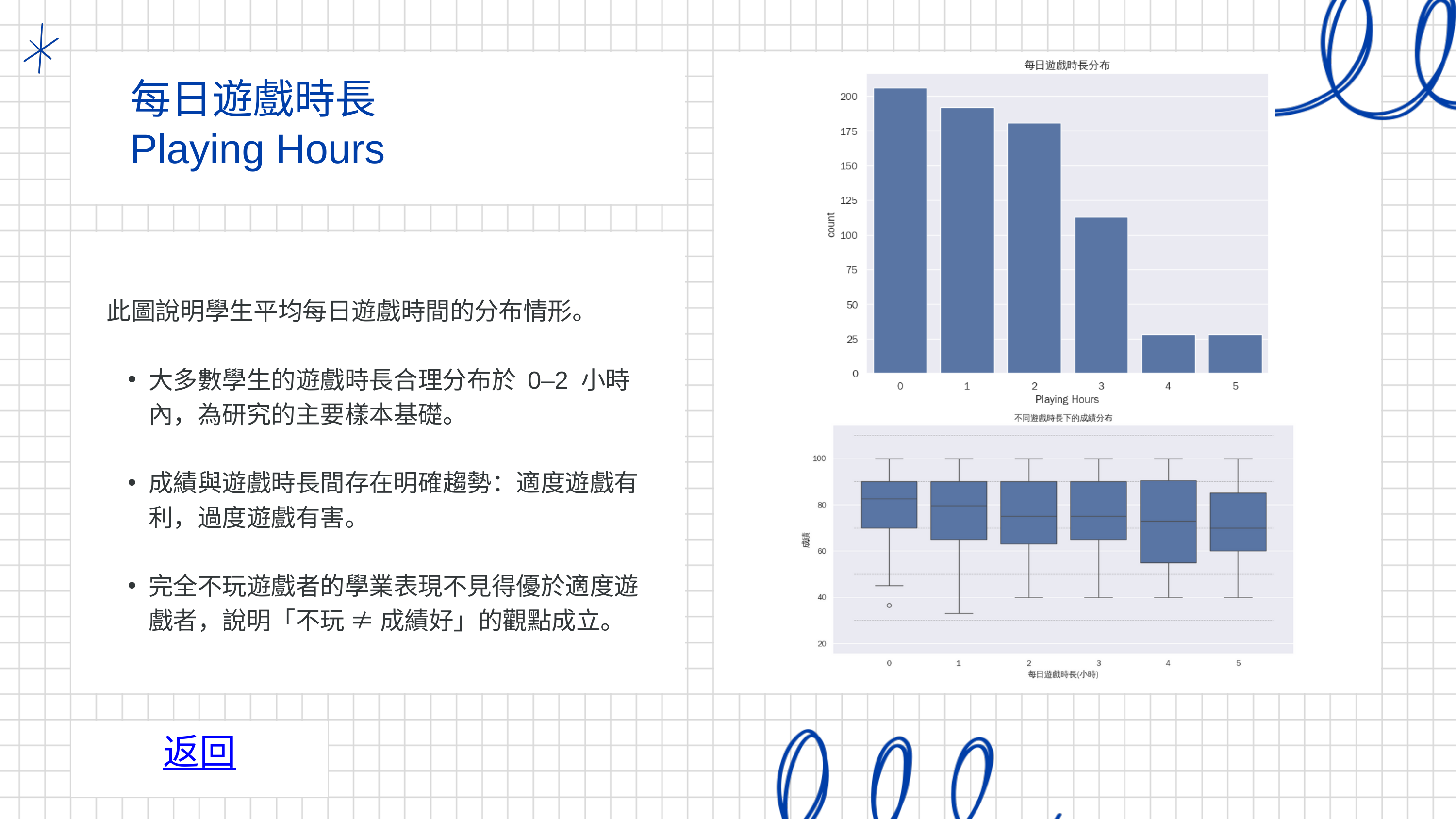

每日遊戲時長
Playing Hours

此圖說明學生平均每日遊戲時間的分布情形。

大多數學生的遊戲時長合理分布於 0–2 小時內，為研究的主要樣本基礎。

成績與遊戲時長間存在明確趨勢：適度遊戲有利，過度遊戲有害。

完全不玩遊戲者的學業表現不見得優於適度遊戲者，說明「不玩 ≠ 成績好」的觀點成立。

返回